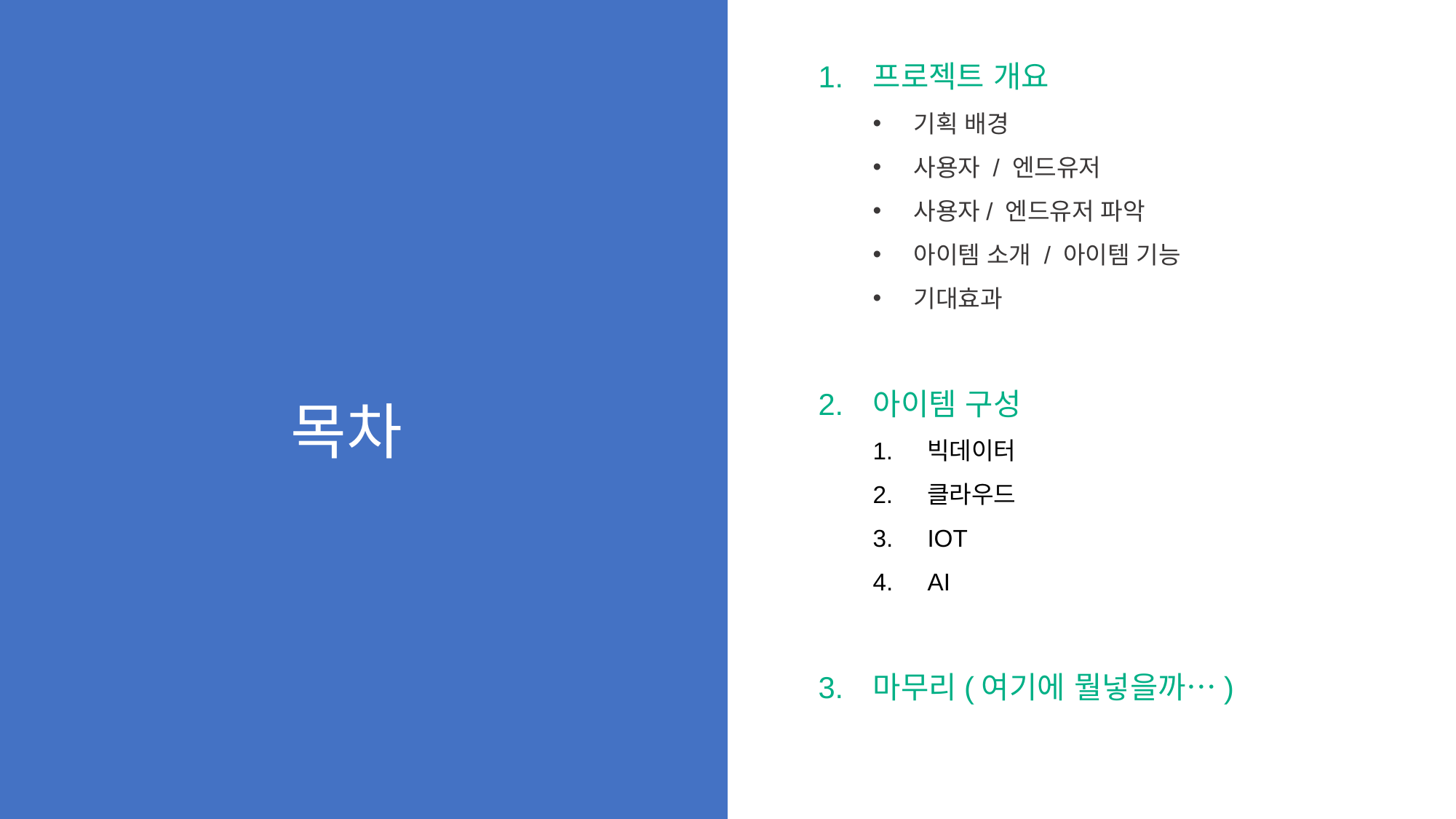

프로젝트 개요
기획 배경
사용자 / 엔드유저
사용자/ 엔드유저 파악
아이템 소개 / 아이템 기능
기대효과

아이템 구성
빅데이터
클라우드
IOT
AI

마무리(여기에 뭘넣을까…)
목차